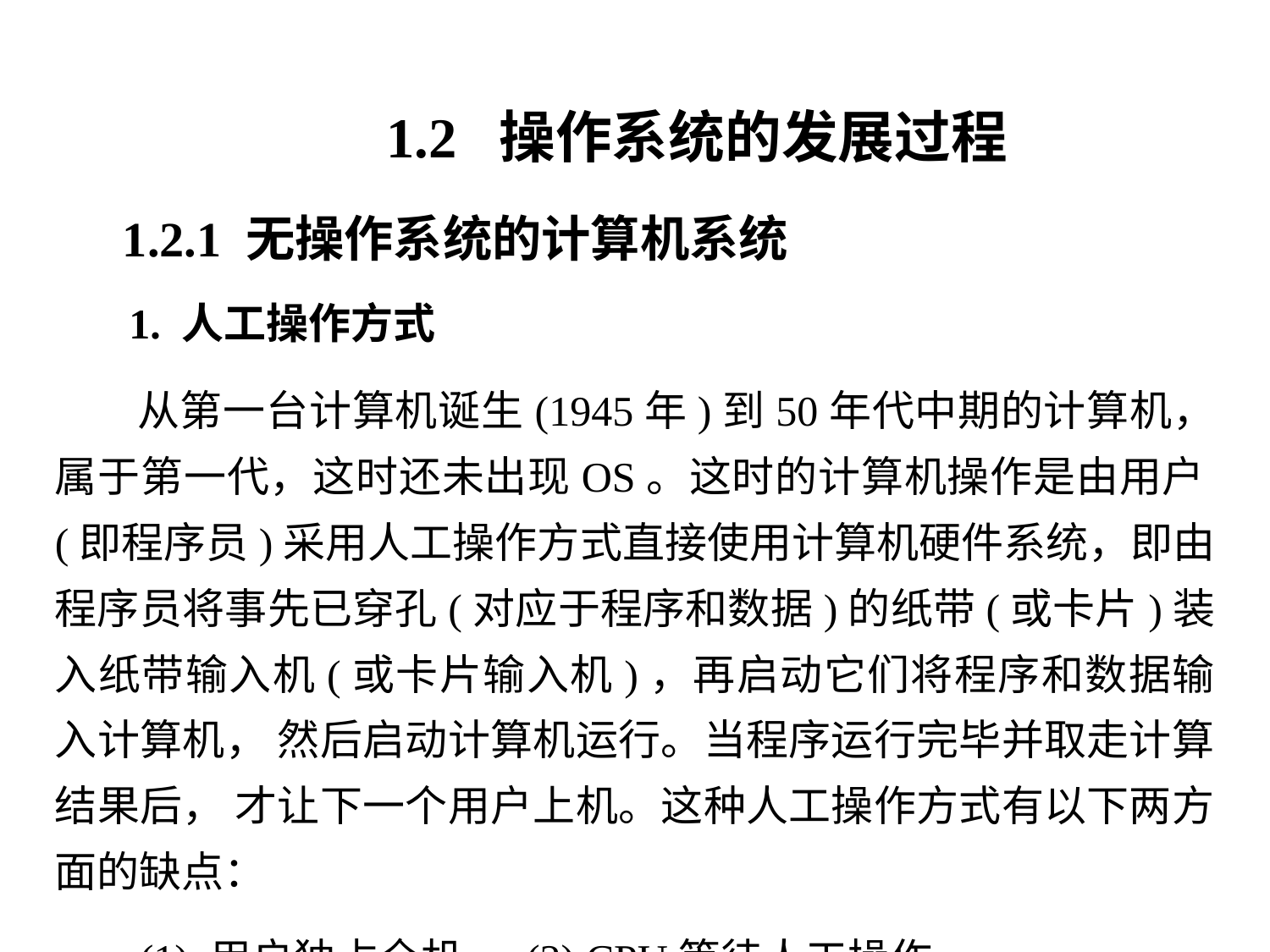

1.2  操作系统的发展过程
1.2.1 无操作系统的计算机系统
       1. 人工操作方式
       从第一台计算机诞生(1945年)到50年代中期的计算机，属于第一代，这时还未出现OS。这时的计算机操作是由用户(即程序员)采用人工操作方式直接使用计算机硬件系统，即由程序员将事先已穿孔(对应于程序和数据)的纸带(或卡片)装入纸带输入机(或卡片输入机)，再启动它们将程序和数据输入计算机， 然后启动计算机运行。当程序运行完毕并取走计算结果后， 才让下一个用户上机。这种人工操作方式有以下两方面的缺点：
        (1) 用户独占全机。 (2) CPU等待人工操作。